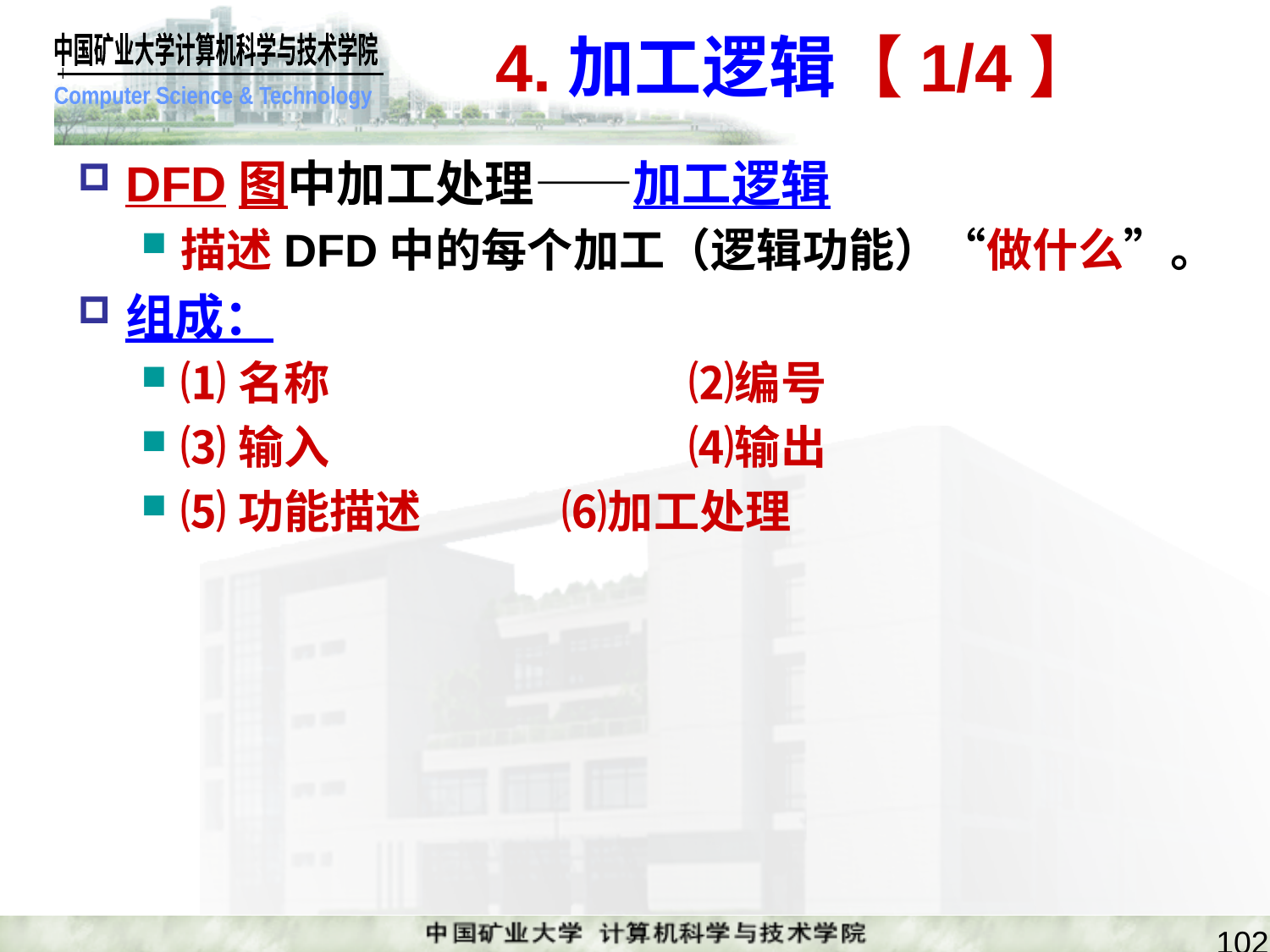

# 4.加工逻辑【1/4】
DFD图中加工处理——加工逻辑
描述DFD中的每个加工（逻辑功能）“做什么”。
组成：
⑴名称			⑵编号
⑶输入			⑷输出
⑸功能描述		⑹加工处理
102
102